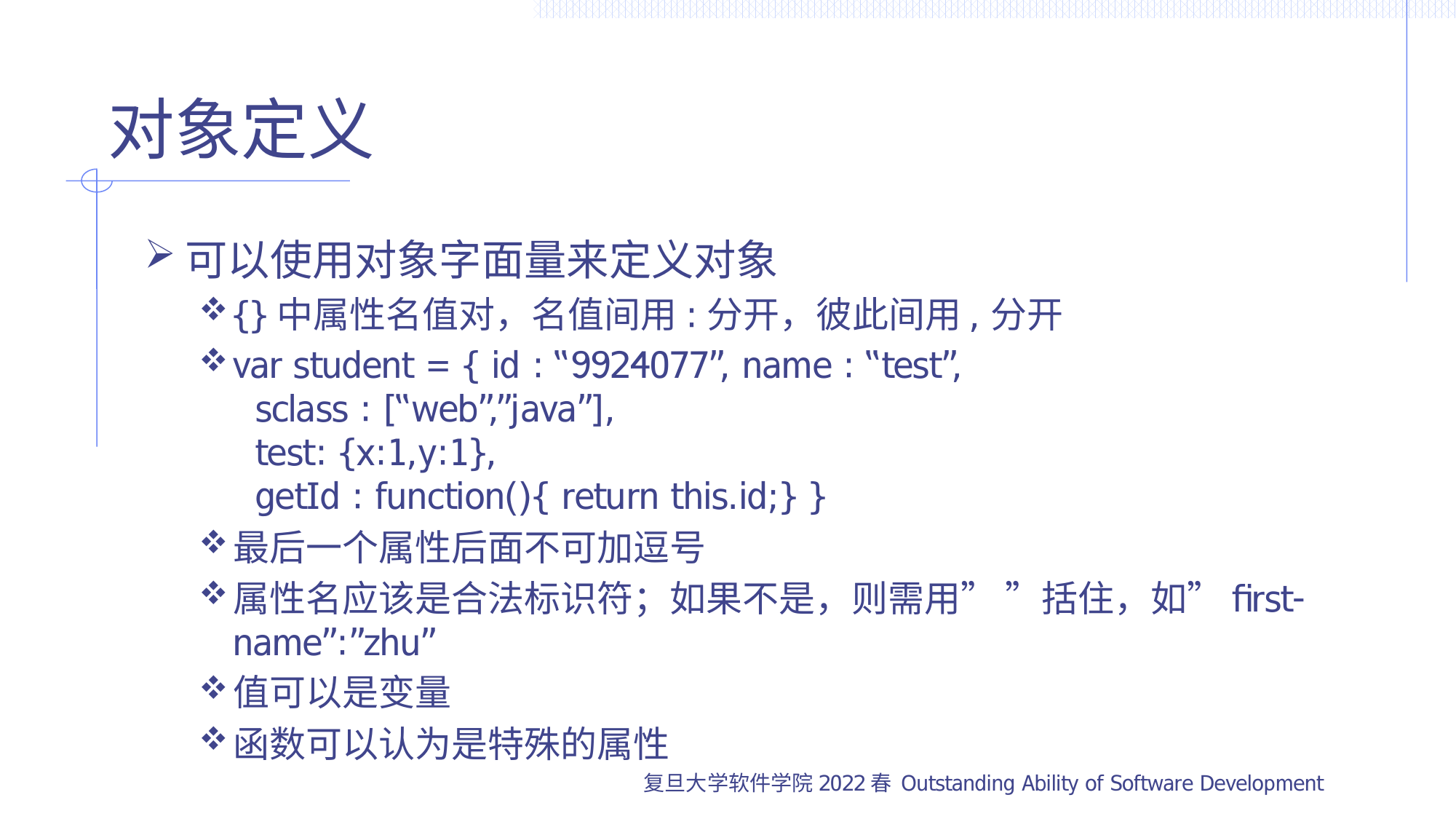

# 对象定义
可以使用对象字面量来定义对象
{}中属性名值对，名值间用:分开，彼此间用,分开
var student = { id : “9924077”, name : “test”,
  sclass : [“web”,”java”],
  test: {x:1,y:1},
  getId : function(){ return this.id;} }
最后一个属性后面不可加逗号
属性名应该是合法标识符；如果不是，则需用” ”括住，如”first-name”:”zhu”
值可以是变量
函数可以认为是特殊的属性